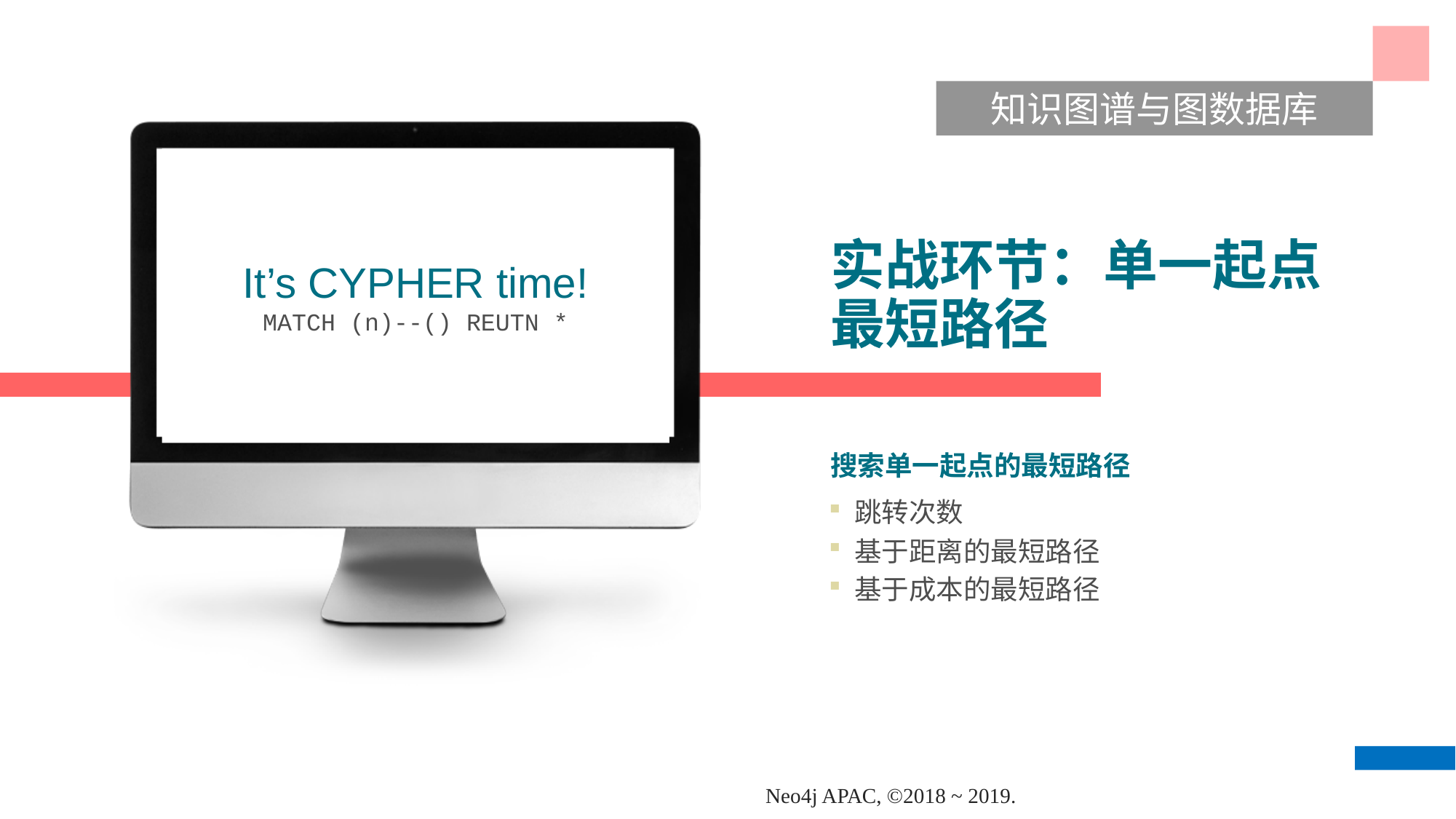

知识图谱与图数据库

It’s CYPHER time!
MATCH (n)--() REUTN *

# 实战环节：单一起点最短路径
搜索单一起点的最短路径
跳转次数
基于距离的最短路径
基于成本的最短路径